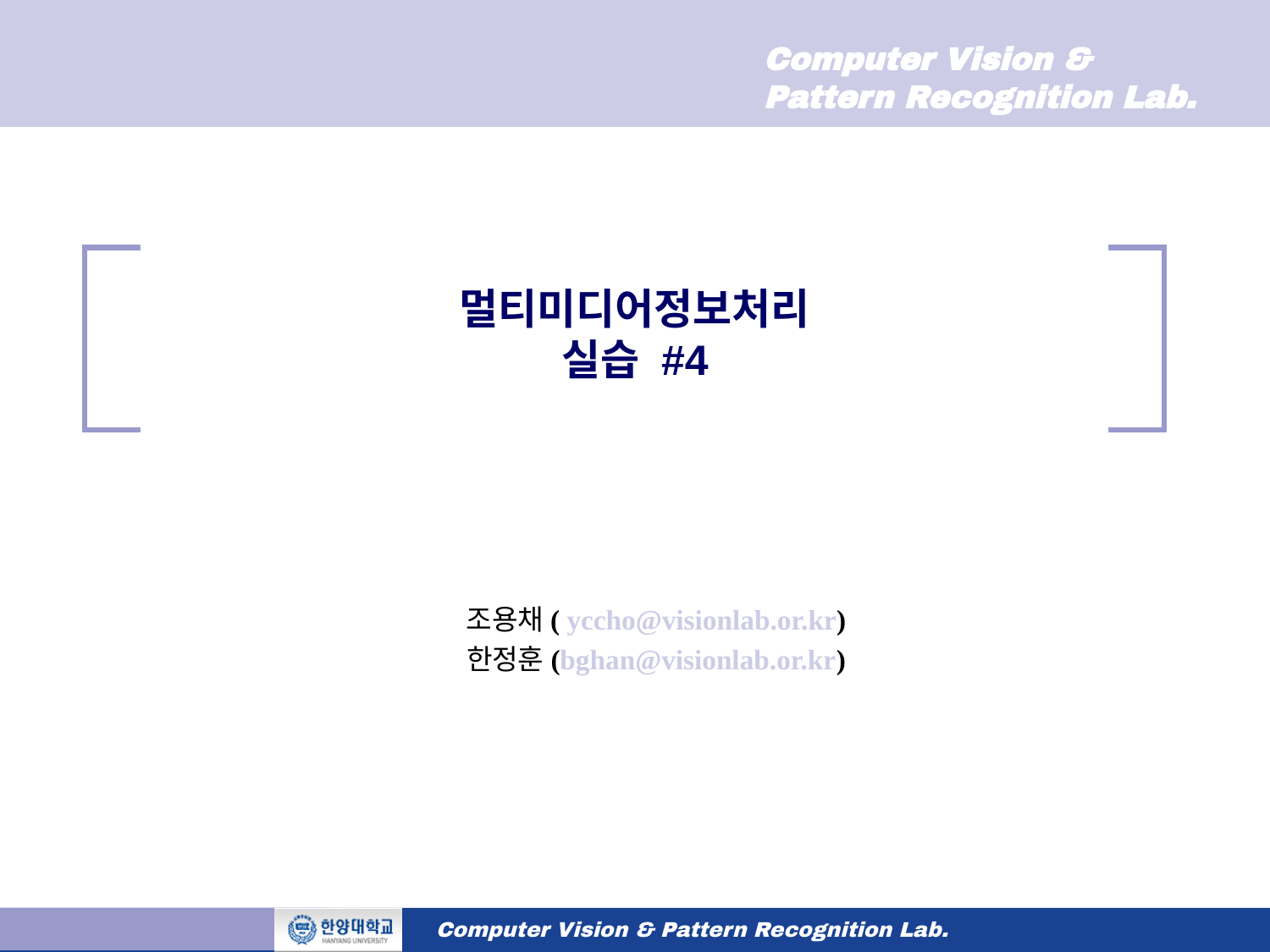

# 멀티미디어정보처리 실습 #4
조용채( yccho@visionlab.or.kr)
한정훈(bghan@visionlab.or.kr)